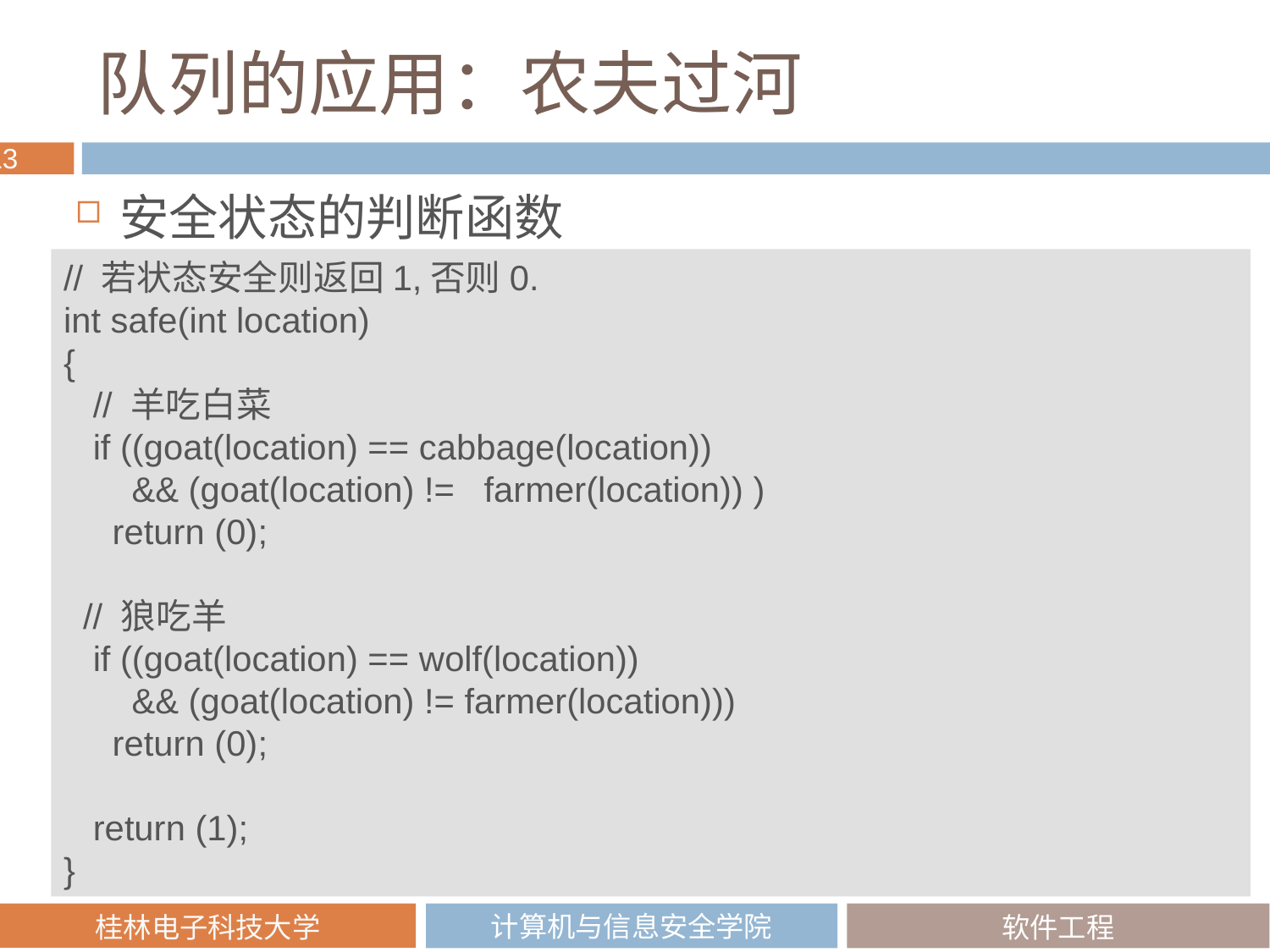

# 队列的应用：农夫过河
安全状态的判断函数
// 若状态安全则返回1,否则0.
int safe(int location)
{
   // 羊吃白菜
   if ((goat(location) == cabbage(location))
       && (goat(location) !=   farmer(location)) )
     return (0);
  // 狼吃羊
   if ((goat(location) == wolf(location))
       && (goat(location) != farmer(location)))
     return (0);

   return (1);
}